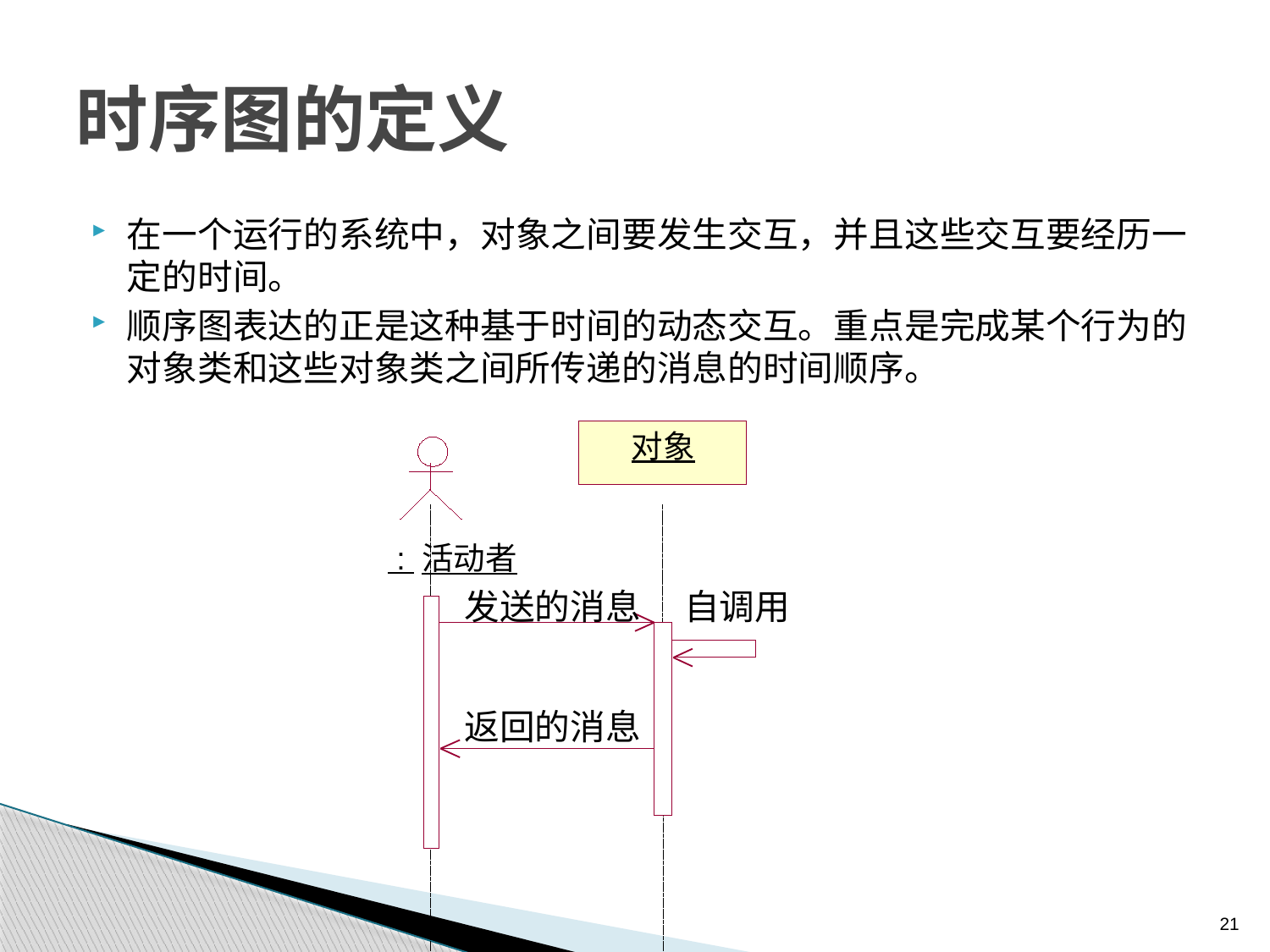

# 时序图的定义
在一个运行的系统中，对象之间要发生交互，并且这些交互要经历一定的时间。
顺序图表达的正是这种基于时间的动态交互。重点是完成某个行为的对象类和这些对象类之间所传递的消息的时间顺序。

对象

 : 活动者
发送的消息
自调用

返回的消息

21